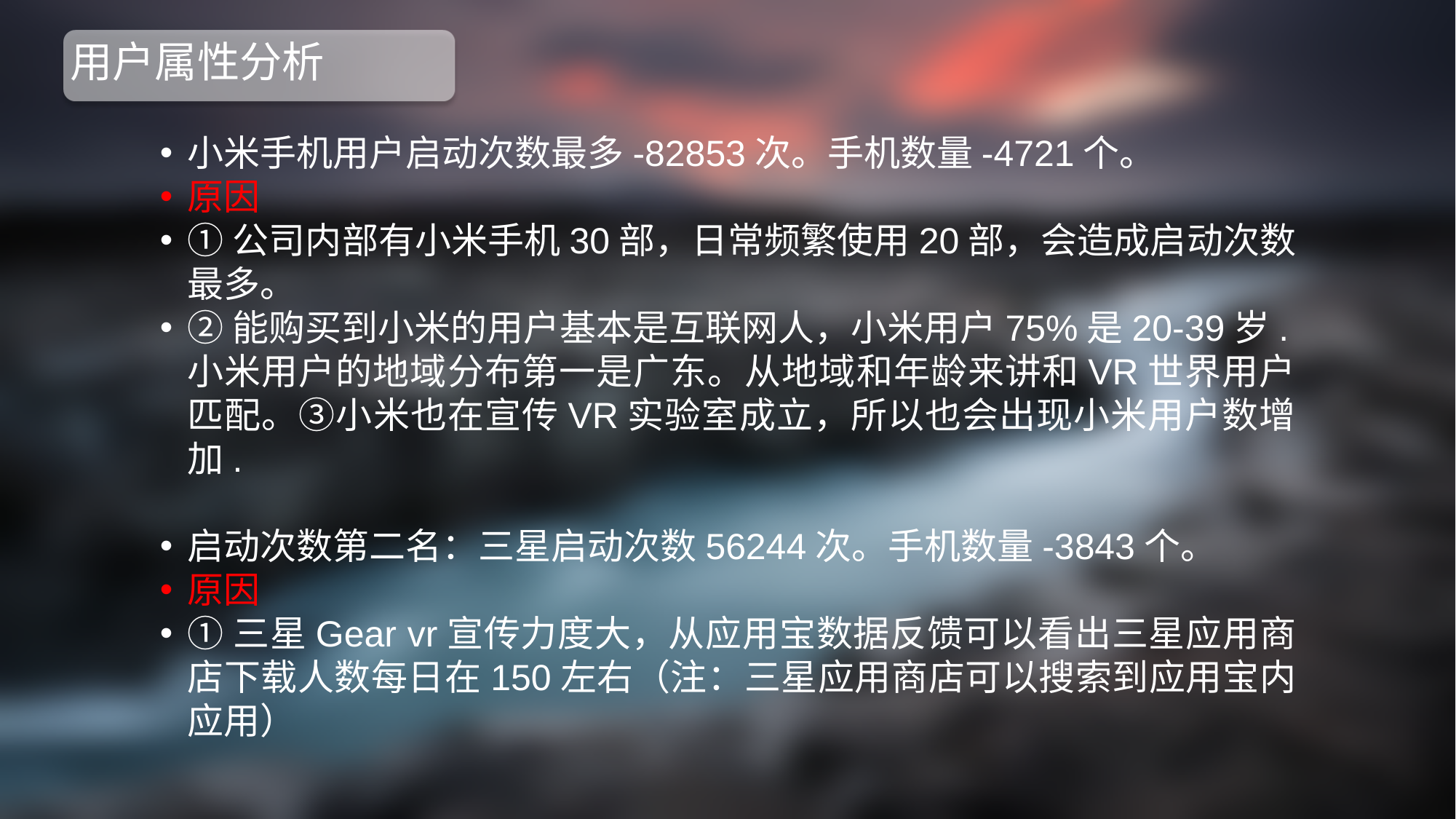

# 用户属性分析
小米手机用户启动次数最多-82853次。手机数量-4721个。
原因
①公司内部有小米手机30部，日常频繁使用20部，会造成启动次数最多。
②能购买到小米的用户基本是互联网人，小米用户75%是20-39岁.小米用户的地域分布第一是广东。从地域和年龄来讲和VR世界用户匹配。③小米也在宣传VR实验室成立，所以也会出现小米用户数增加.

启动次数第二名：三星启动次数56244次。手机数量-3843个。
原因
①三星Gear vr宣传力度大，从应用宝数据反馈可以看出三星应用商店下载人数每日在150左右（注：三星应用商店可以搜索到应用宝内应用）